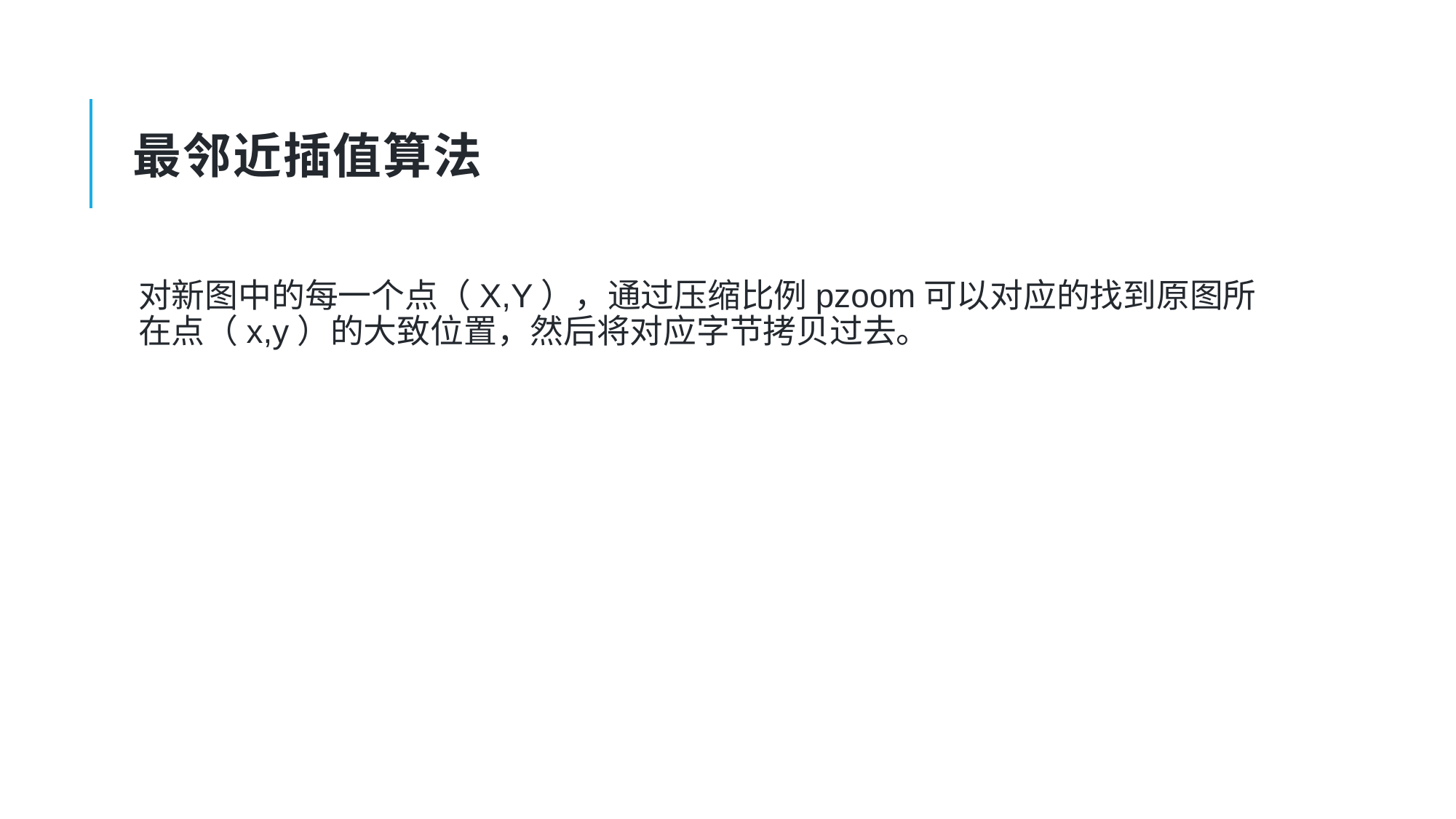

# 最邻近插值算法
对新图中的每一个点（X,Y），通过压缩比例pzoom可以对应的找到原图所在点（x,y）的大致位置，然后将对应字节拷贝过去。